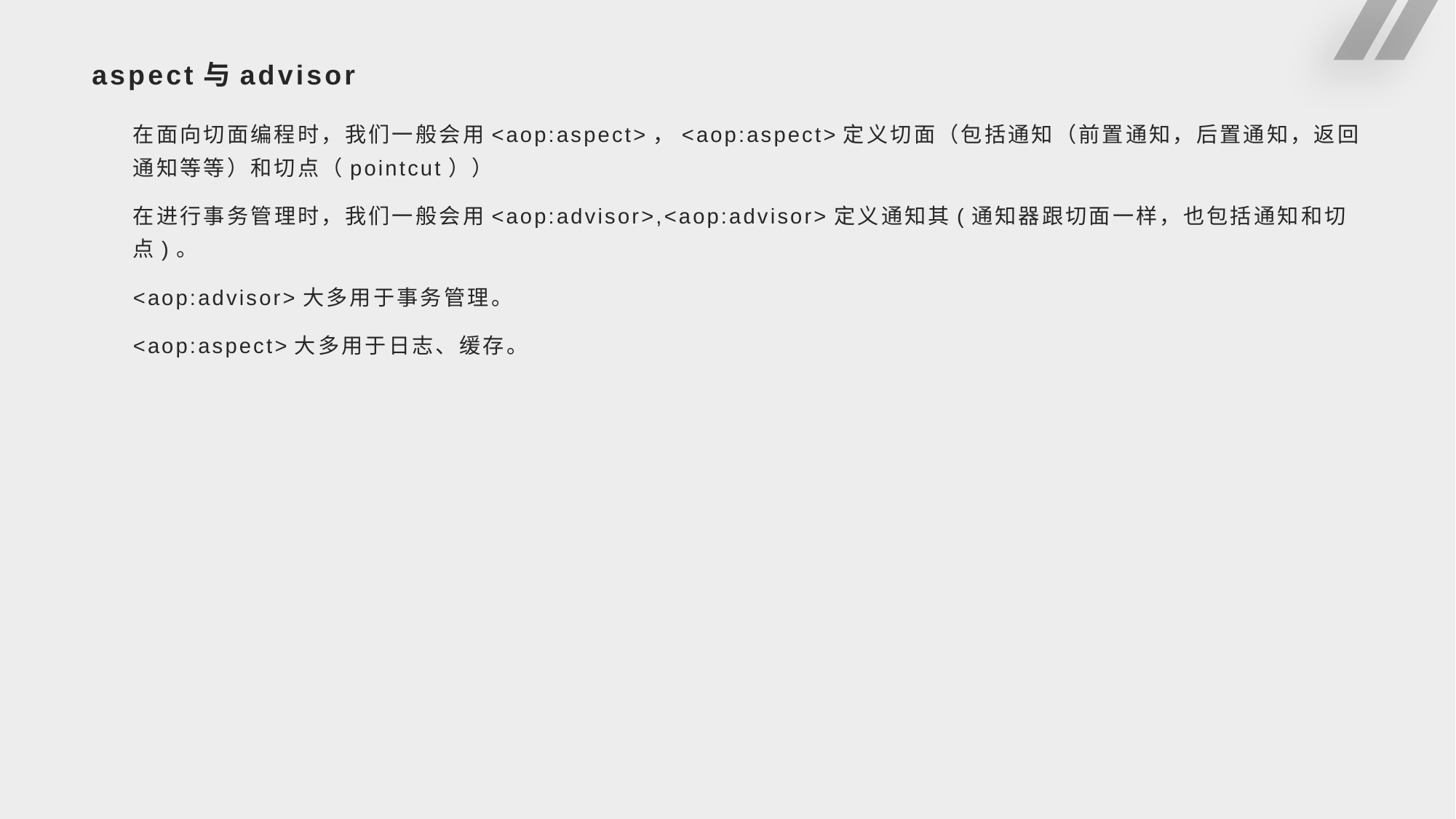

# aspect与advisor
在面向切面编程时，我们一般会用<aop:aspect>，<aop:aspect>定义切面（包括通知（前置通知，后置通知，返回通知等等）和切点（pointcut））
在进行事务管理时，我们一般会用<aop:advisor>,<aop:advisor>定义通知其(通知器跟切面一样，也包括通知和切点)。
<aop:advisor>大多用于事务管理。
<aop:aspect>大多用于日志、缓存。